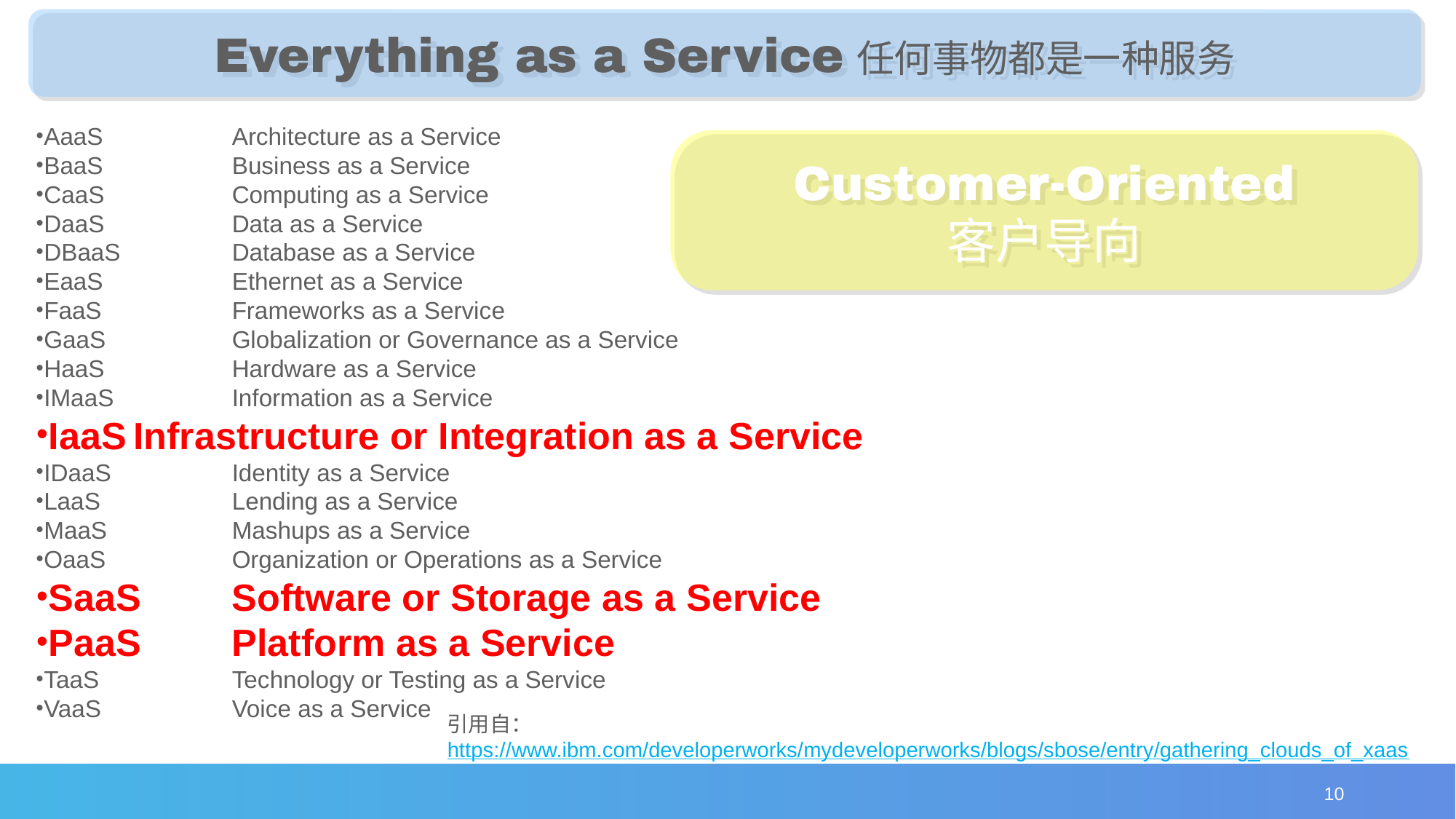

Everything as a Service任何事物都是一种服务
AaaS		Architecture as a Service
BaaS		Business as a Service
CaaS		Computing as a Service
DaaS		Data as a Service
DBaaS		Database as a Service
EaaS		Ethernet as a Service
FaaS		Frameworks as a Service
GaaS		Globalization or Governance as a Service
HaaS		Hardware as a Service
IMaaS		Information as a Service
IaaS	Infrastructure or Integration as a Service
IDaaS		Identity as a Service
LaaS		Lending as a Service
MaaS		Mashups as a Service
OaaS		Organization or Operations as a Service
SaaS	Software or Storage as a Service
PaaS	Platform as a Service
TaaS		Technology or Testing as a Service
VaaS		Voice as a Service
Customer-Oriented
客户导向
引用自：
https://www.ibm.com/developerworks/mydeveloperworks/blogs/sbose/entry/gathering_clouds_of_xaas
10